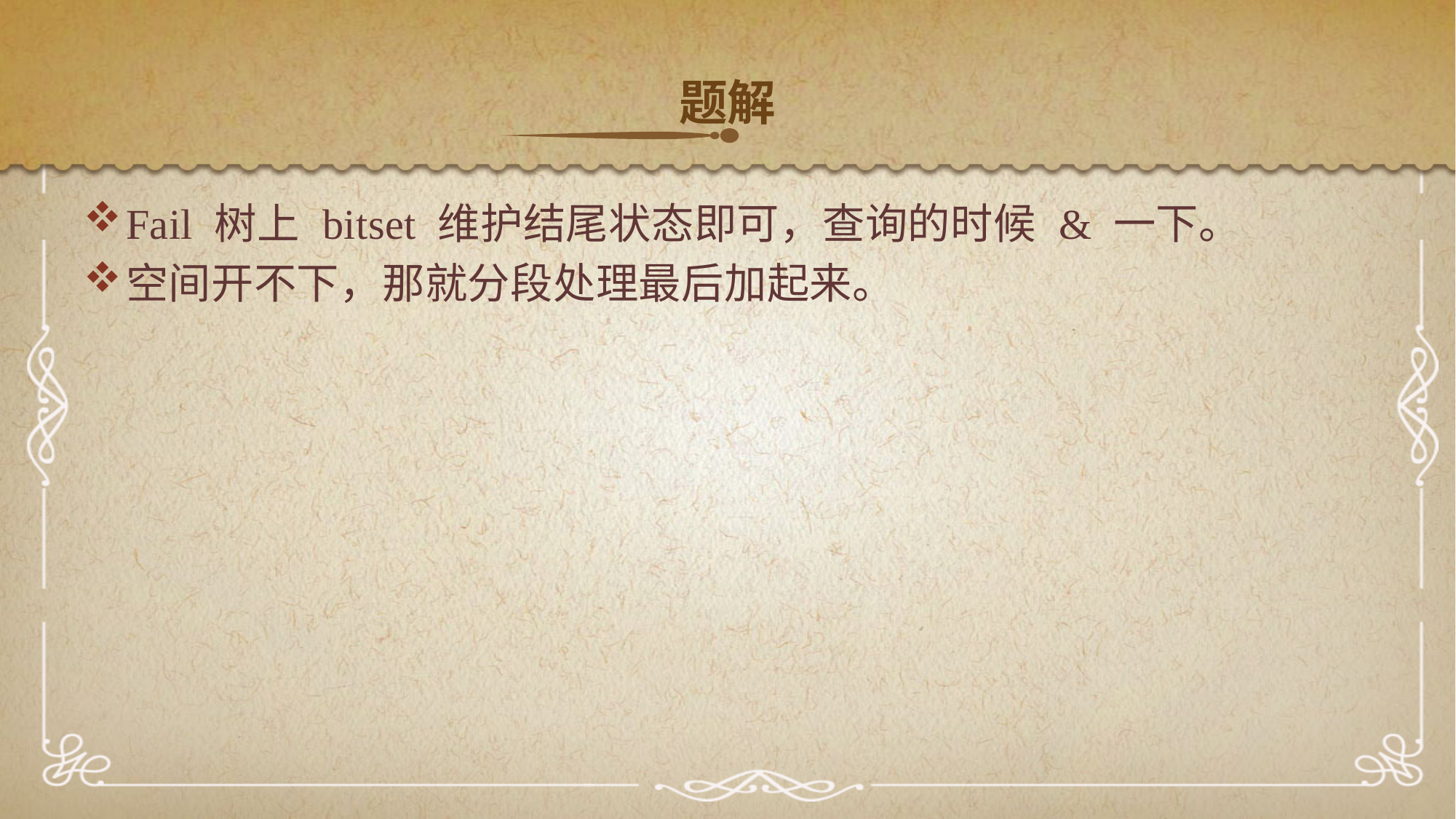

题解
Fail 树上 bitset 维护结尾状态即可，查询的时候 & 一下。
空间开不下，那就分段处理最后加起来。